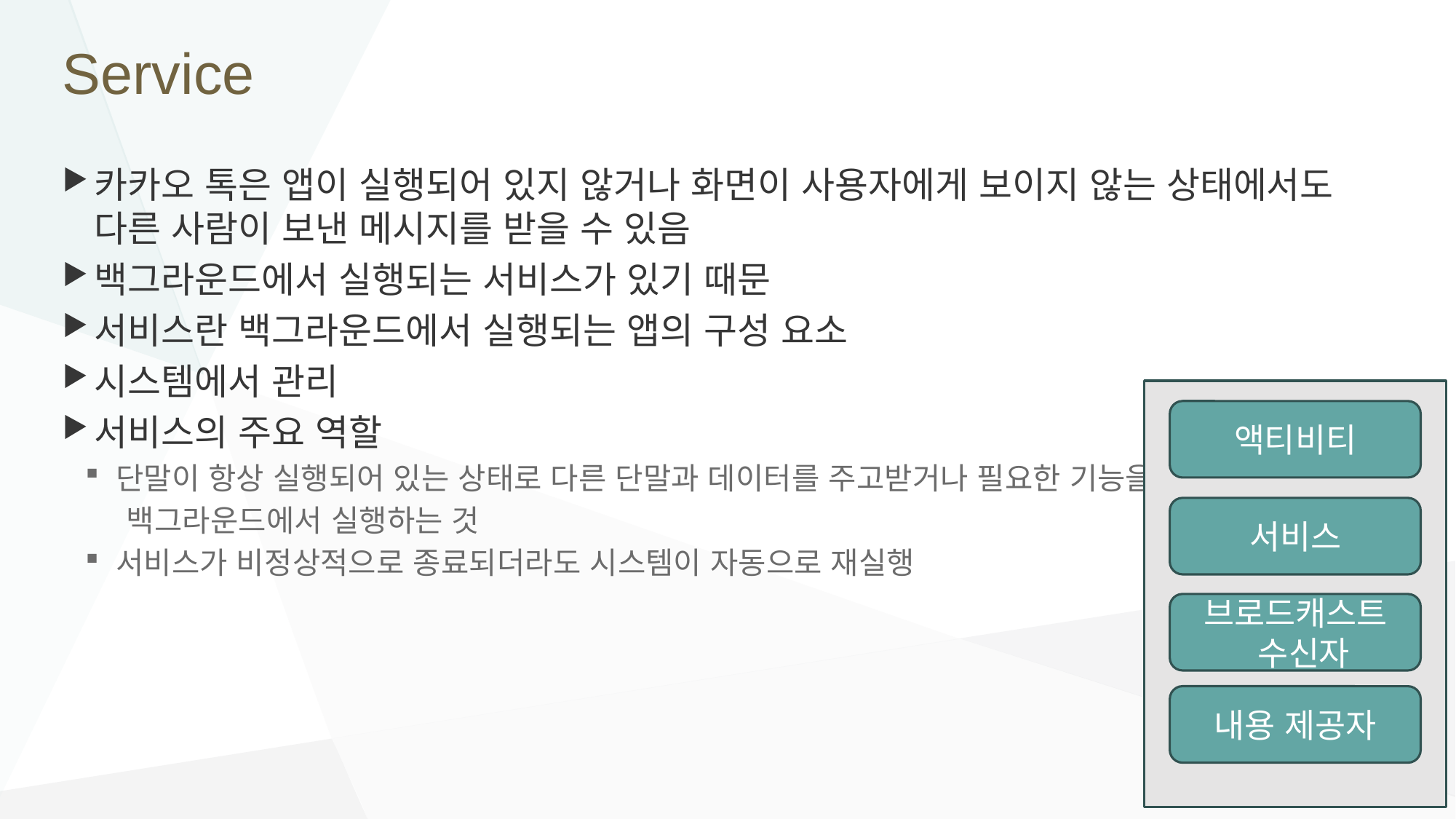

# Service
카카오 톡은 앱이 실행되어 있지 않거나 화면이 사용자에게 보이지 않는 상태에서도 다른 사람이 보낸 메시지를 받을 수 있음
백그라운드에서 실행되는 서비스가 있기 때문
서비스란 백그라운드에서 실행되는 앱의 구성 요소
시스템에서 관리
서비스의 주요 역할
단말이 항상 실행되어 있는 상태로 다른 단말과 데이터를 주고받거나 필요한 기능을
    백그라운드에서 실행하는 것
서비스가 비정상적으로 종료되더라도 시스템이 자동으로 재실행

액티비티
서비스
브로드캐스트
 수신자
내용 제공자